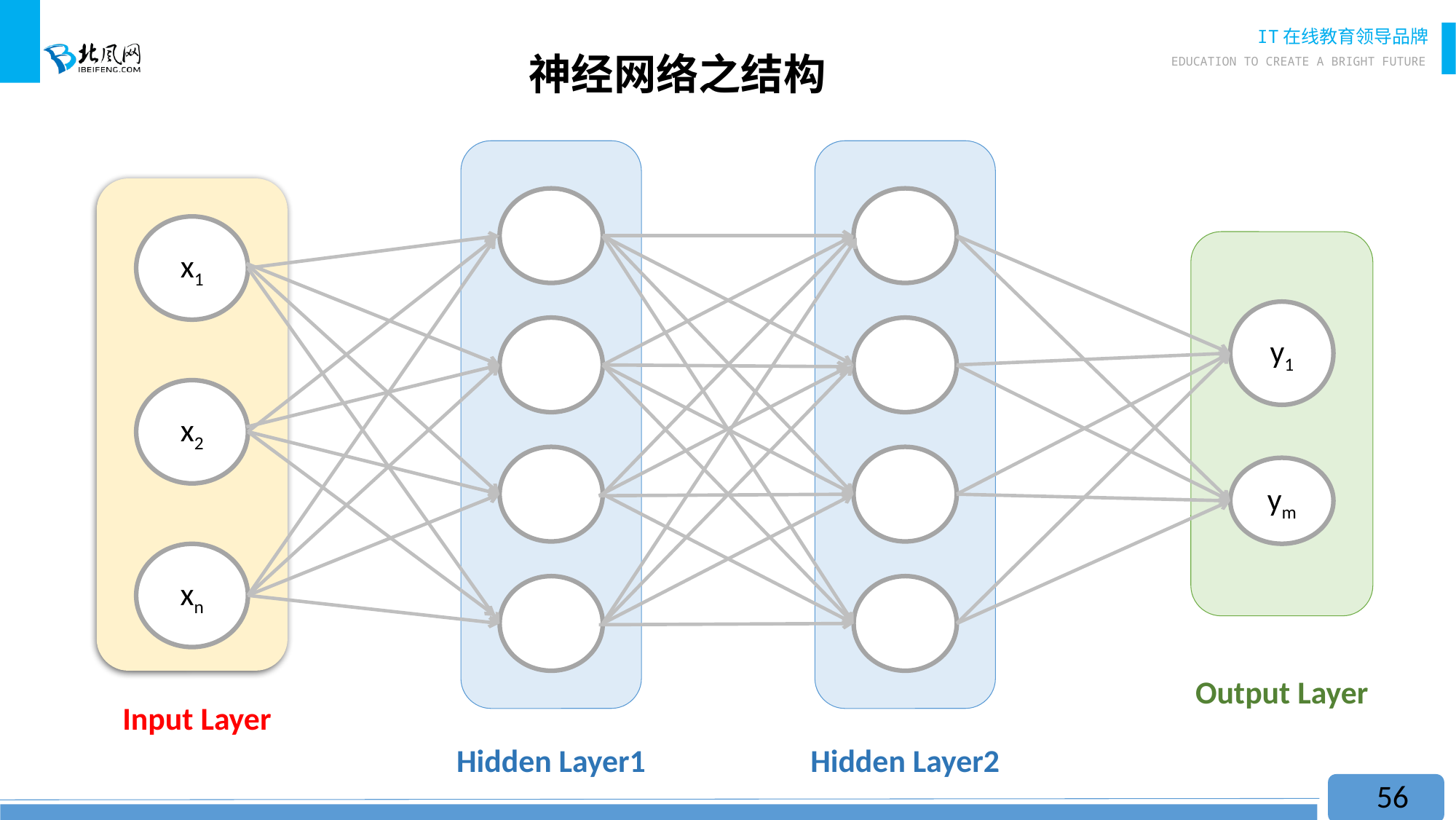

# 神经网络之结构

x1
x2
xn

y1
ym
Output Layer
Input Layer
Hidden Layer1
Hidden Layer2